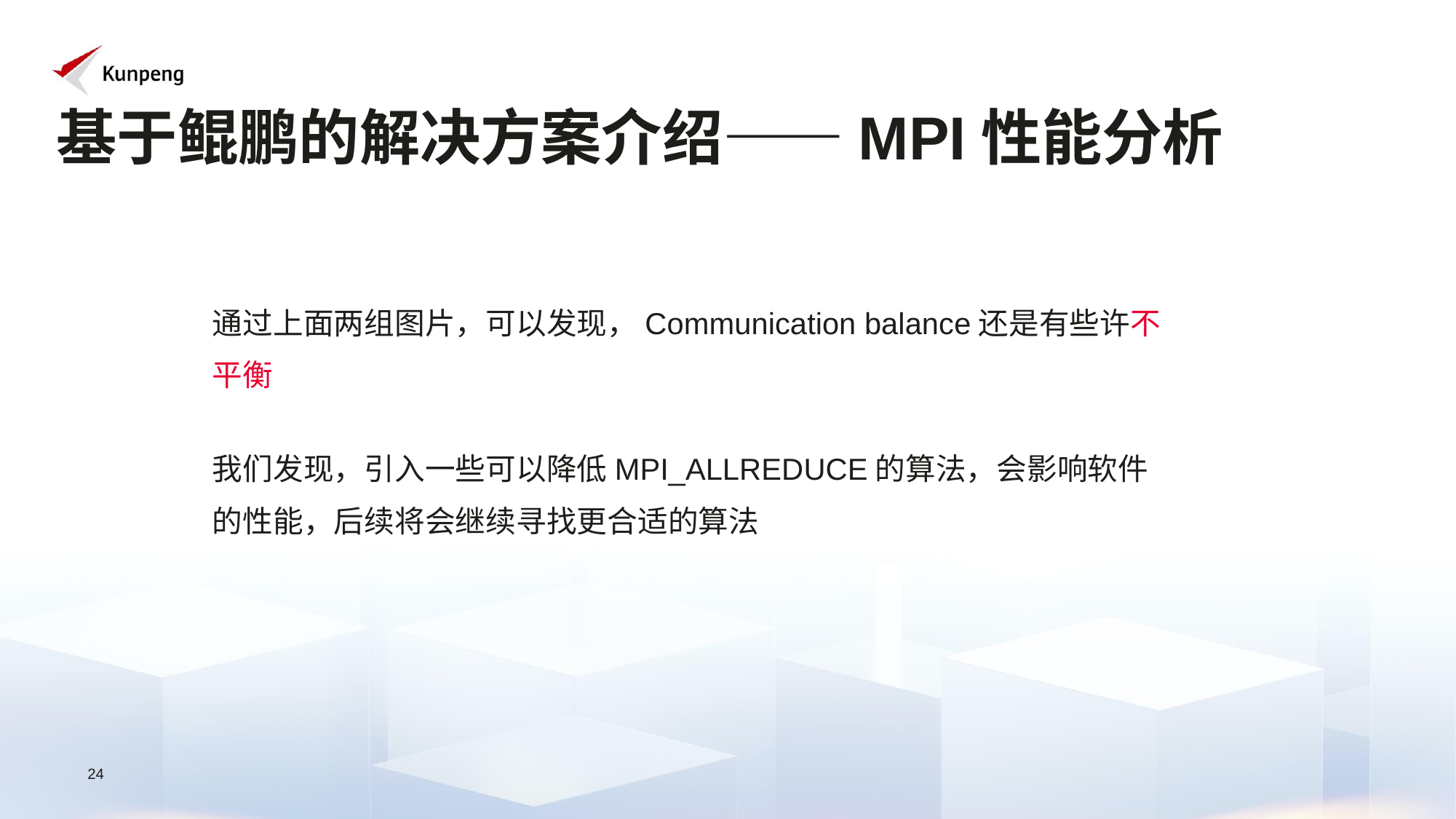

基于鲲鹏的解决方案介绍——MPI性能分析
通过上面两组图片，可以发现，Communication balance还是有些许不平衡
我们发现，引入一些可以降低MPI_ALLREDUCE的算法，会影响软件的性能，后续将会继续寻找更合适的算法